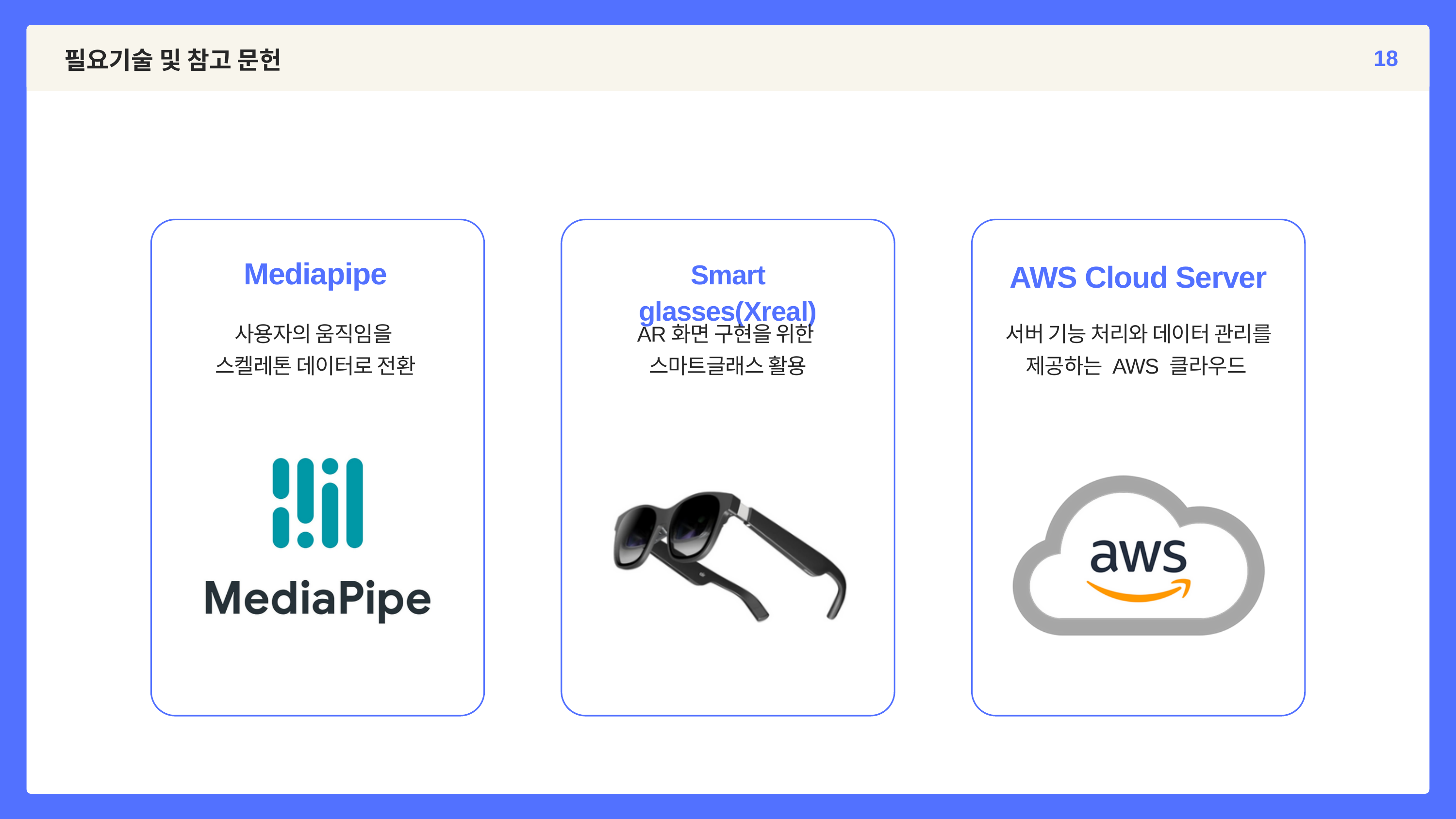

18
필요기술 및 참고 문헌

Mediapipe
Smart glasses(Xreal)
AWS Cloud Server
사용자의 움직임을
스켈레톤 데이터로 전환

AR화면 구현을 위한
스마트글래스 활용
서버 기능 처리와 데이터 관리를 제공하는 AWS 클라우드